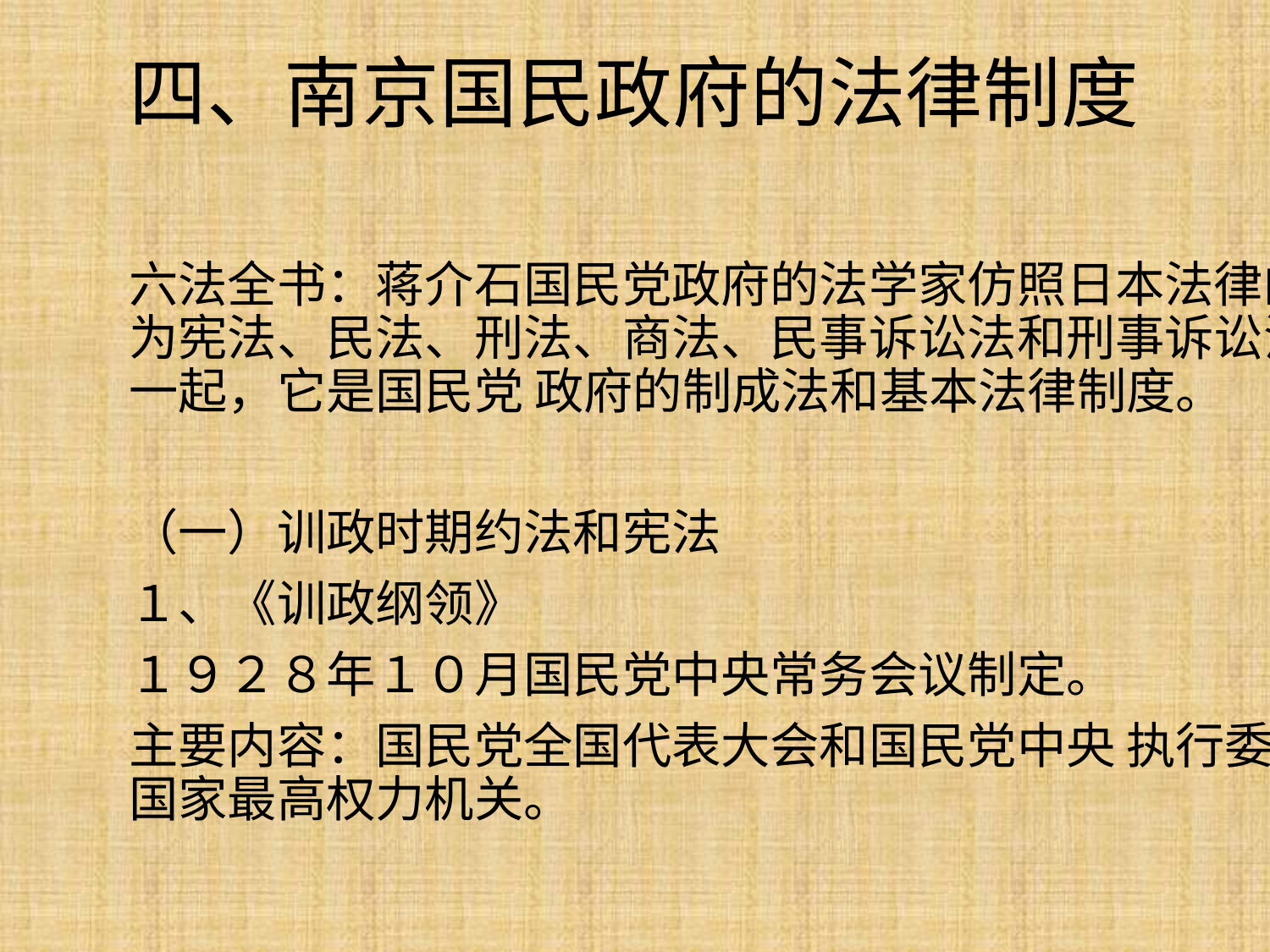

# 四、南京国民政府的法律制度
六法全书：蒋介石国民党政府的法学家仿照日本法律的编制法，分为宪法、民法、刑法、商法、民事诉讼法和刑事诉讼法六类汇编在一起，它是国民党 政府的制成法和基本法律制度。

（一）训政时期约法和宪法
１、《训政纲领》
１９２８年１０月国民党中央常务会议制定。
主要内容：国民党全国代表大会和国民党中央 执行委员会规定为国家最高权力机关。